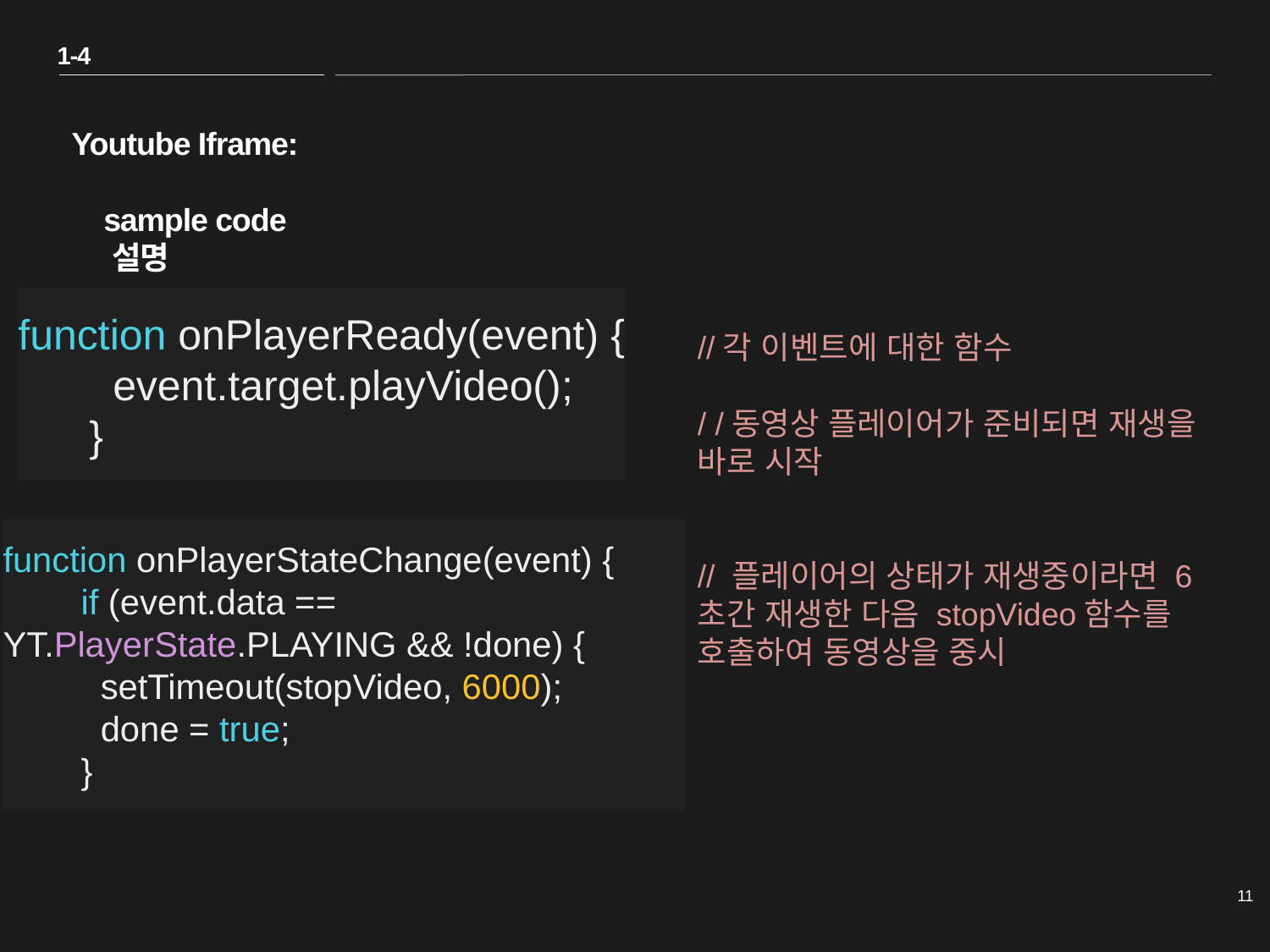

1-4
Youtube Iframe:
    sample code
    설명
function onPlayerReady(event) {
        event.target.playVideo();
      }
//각 이벤트에 대한 함수

/ /동영상 플레이어가 준비되면 재생을 바로 시작

// 플레이어의 상태가 재생중이라면 6초간 재생한 다음 stopVideo함수를
호출하여 동영상을 중시
function onPlayerStateChange(event) {
        if (event.data == YT.PlayerState.PLAYING && !done) {
          setTimeout(stopVideo, 6000);
          done = true;
        }
11